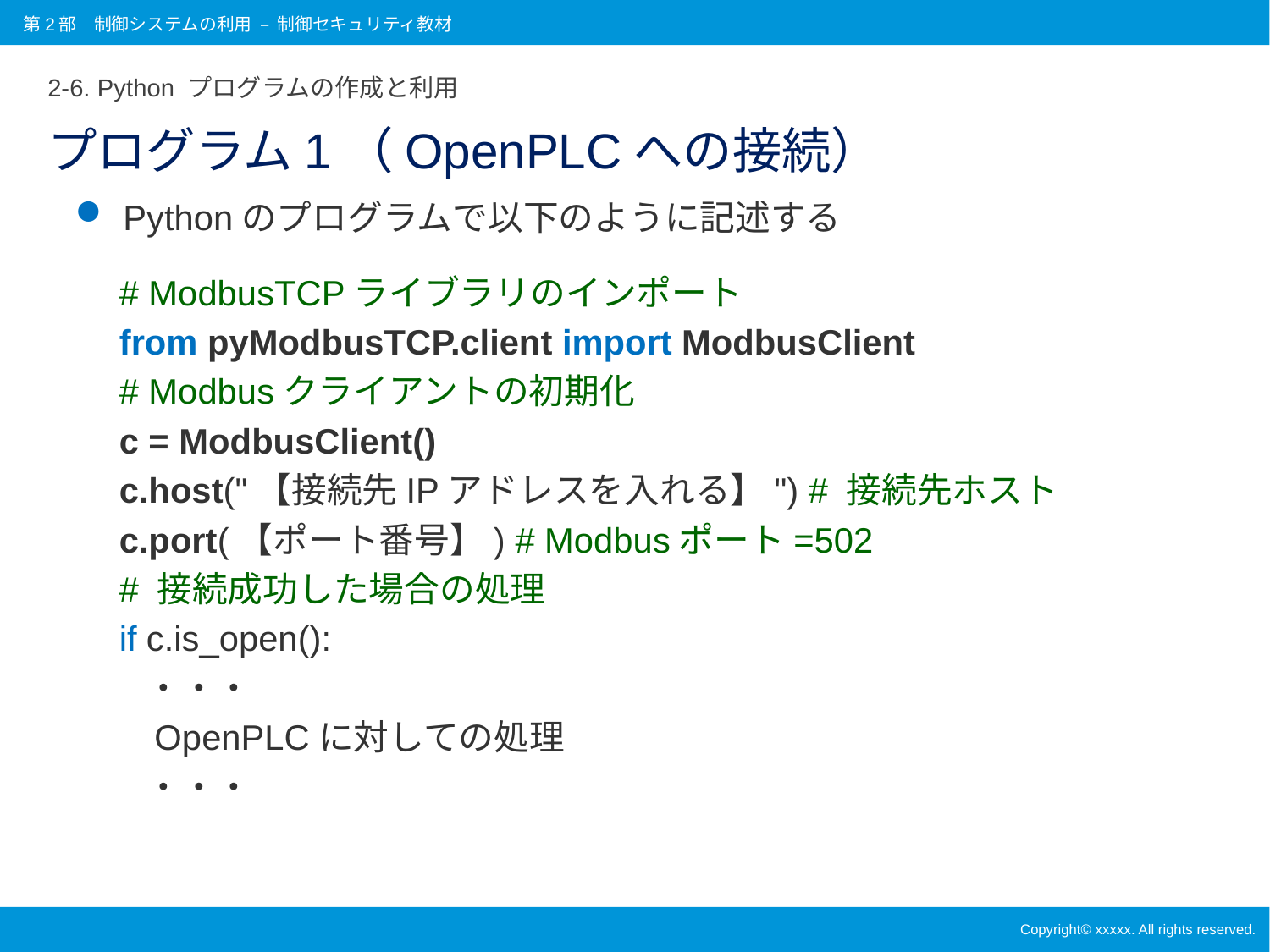

第2部　制御システムの利用  –  制御セキュリティ教材
2-6. Python プログラムの作成と利用
# プログラム1（OpenPLCへの接続）
Pythonのプログラムで以下のように記述する
　# ModbusTCPライブラリのインポート
　from pyModbusTCP.client import ModbusClient
　# Modbusクライアントの初期化
　c = ModbusClient()
　c.host("【接続先IPアドレスを入れる】") # 接続先ホスト
　c.port(【ポート番号】) # Modbusポート=502
　# 接続成功した場合の処理
　if c.is_open():
　　・・・
　　OpenPLCに対しての処理
　　・・・